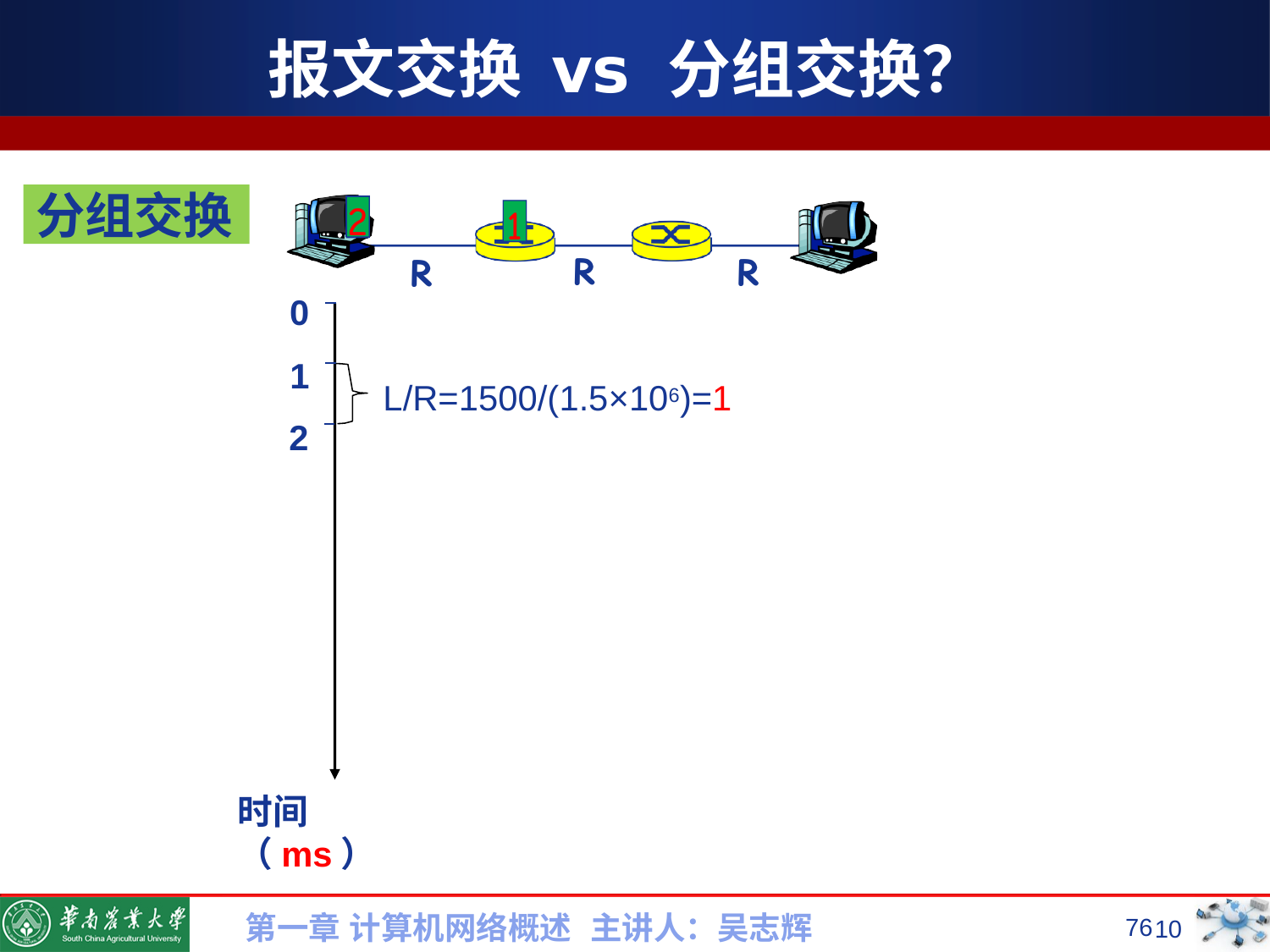

# 报文交换 vs 分组交换？
分组交换

2
1
R
R
R
0

1
2

L/R=1500/(1.5×106)=1

时间（ms）
第一章 计算机网络概述  主讲人：吴志辉
76
10